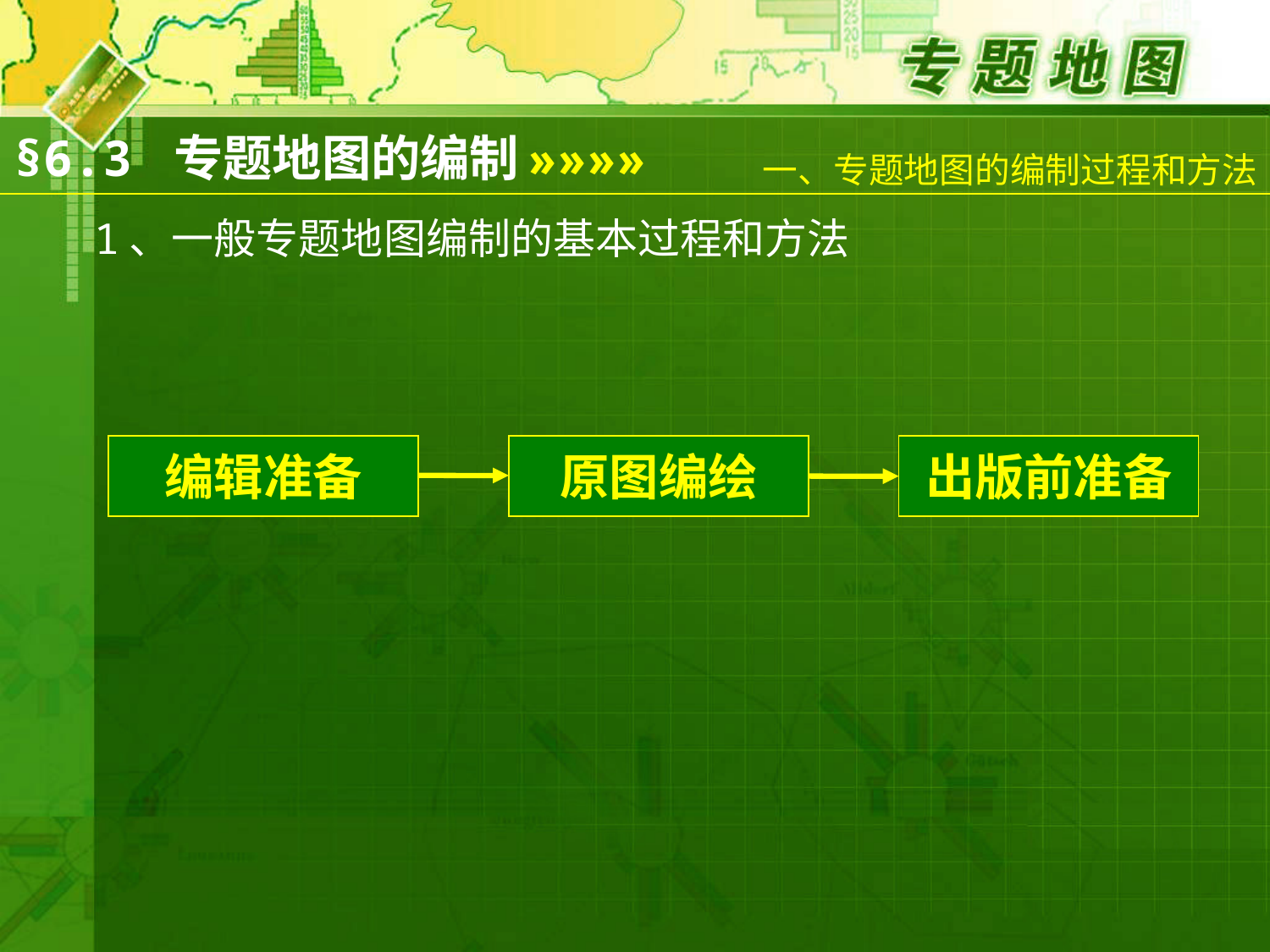

# 一、专题地图的编制过程和方法
§6.3 专题地图的编制
»»»»
1、一般专题地图编制的基本过程和方法
编辑准备
原图编绘
出版前准备